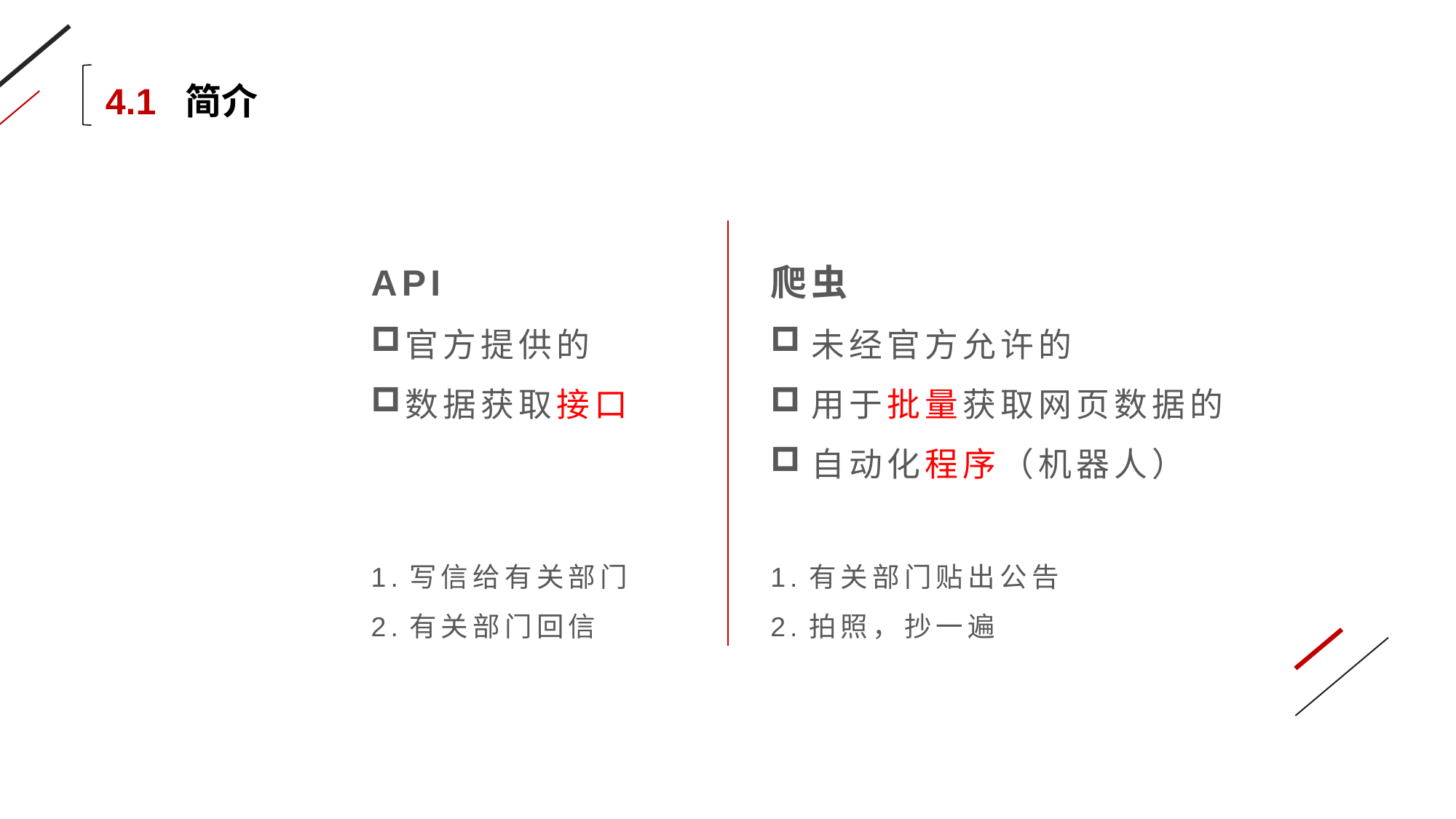

4.1  简介
API
官方提供的
数据获取接口

1.写信给有关部门
2.有关部门回信
爬虫
未经官方允许的
用于批量获取网页数据的
自动化程序（机器人）

1.有关部门贴出公告
2.拍照，抄一遍